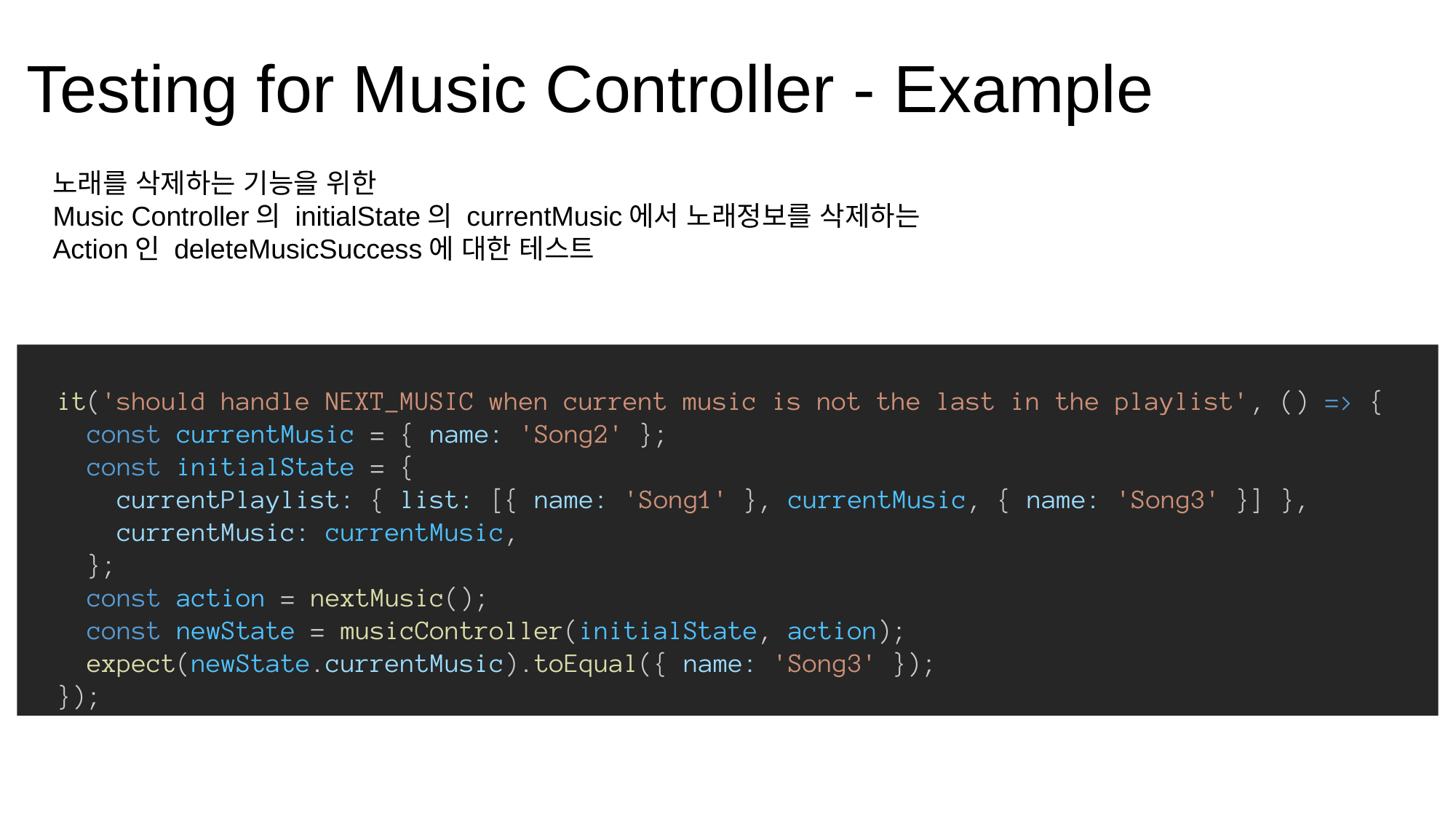

# Testing for Music Controller - Example
노래를 삭제하는 기능을 위한
Music Controller의 initialState의 currentMusic에서 노래정보를 삭제하는
Action인 deleteMusicSuccess에 대한 테스트
  it('should handle NEXT_MUSIC when current music is not the last in the playlist', () => {
    const currentMusic = { name: 'Song2' };
    const initialState = {
      currentPlaylist: { list: [{ name: 'Song1' }, currentMusic, { name: 'Song3' }] },
      currentMusic: currentMusic,
    };
    const action = nextMusic();
    const newState = musicController(initialState, action);
    expect(newState.currentMusic).toEqual({ name: 'Song3' });
  });